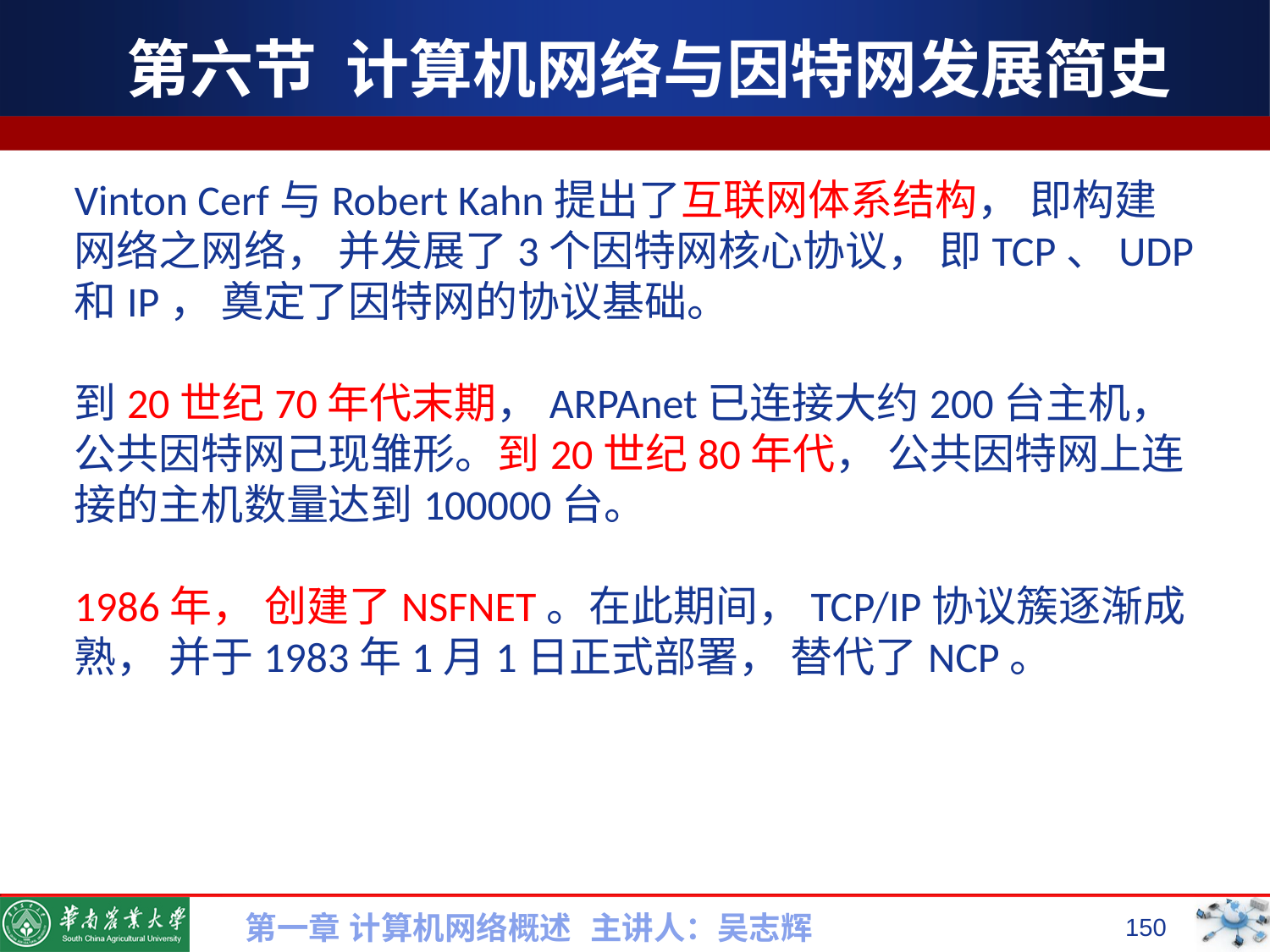

# 第六节  计算机网络与因特网发展简史
Vinton Cerf与Robert Kahn提出了互联网体系结构， 即构建网络之网络， 并发展了3个因特网核心协议， 即TCP、UDP和IP， 奠定了因特网的协议基础。

到20世纪70年代末期，ARPAnet已连接大约200台主机，公共因特网己现雏形。到20世纪80年代， 公共因特网上连接的主机数量达到100000台。

1986年， 创建了NSFNET。在此期间，TCP/IP协议簇逐渐成熟， 并于1983年1月1日正式部署， 替代了NCP。
第一章 计算机网络概述  主讲人：吴志辉
150